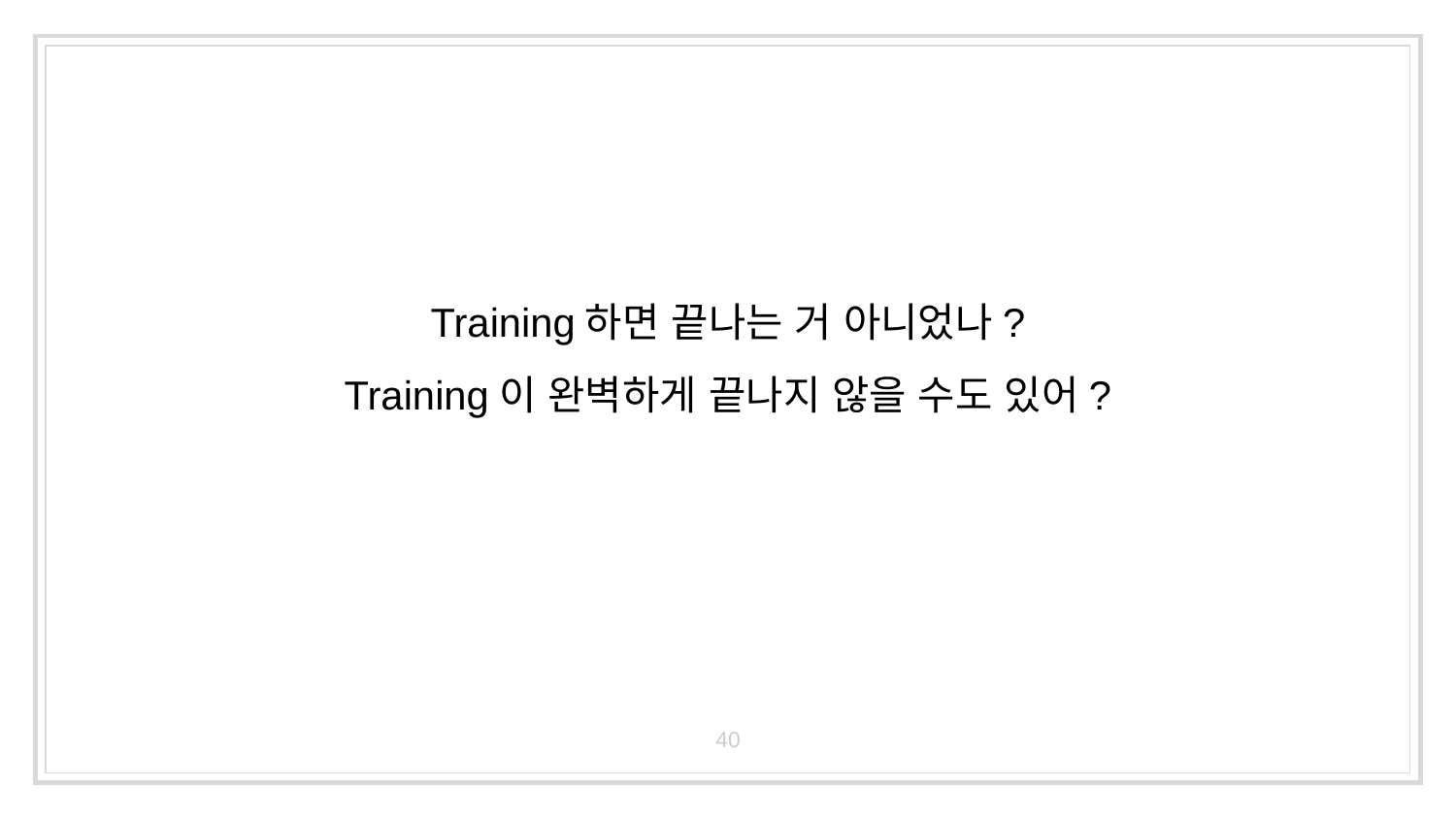

Training하면 끝나는 거 아니었나?
Training이 완벽하게 끝나지 않을 수도 있어?
40